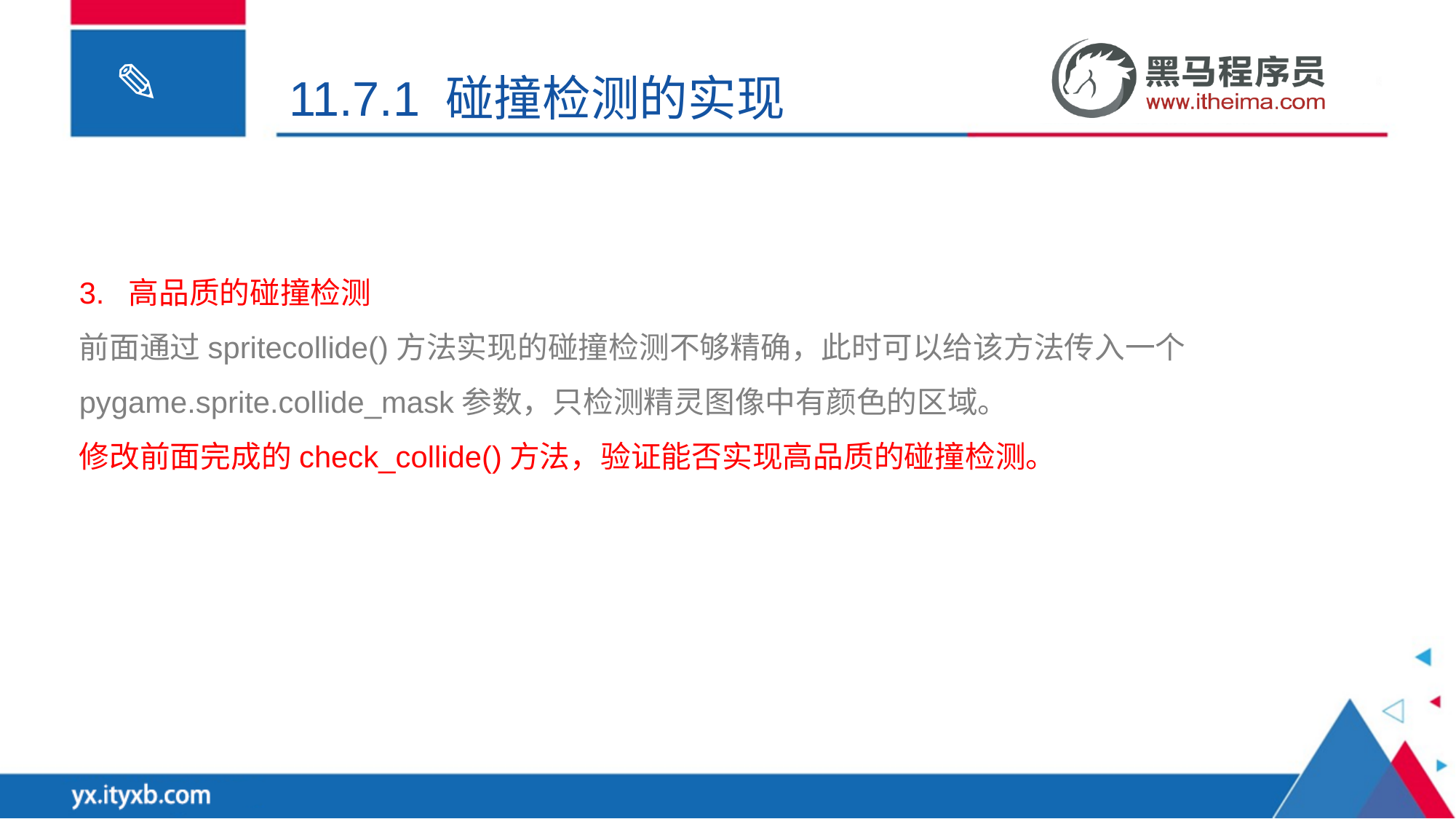

11.7.1 碰撞检测的实现
3.  高品质的碰撞检测
前面通过spritecollide()方法实现的碰撞检测不够精确，此时可以给该方法传入一个pygame.sprite.collide_mask参数，只检测精灵图像中有颜色的区域。
修改前面完成的check_collide()方法，验证能否实现高品质的碰撞检测。